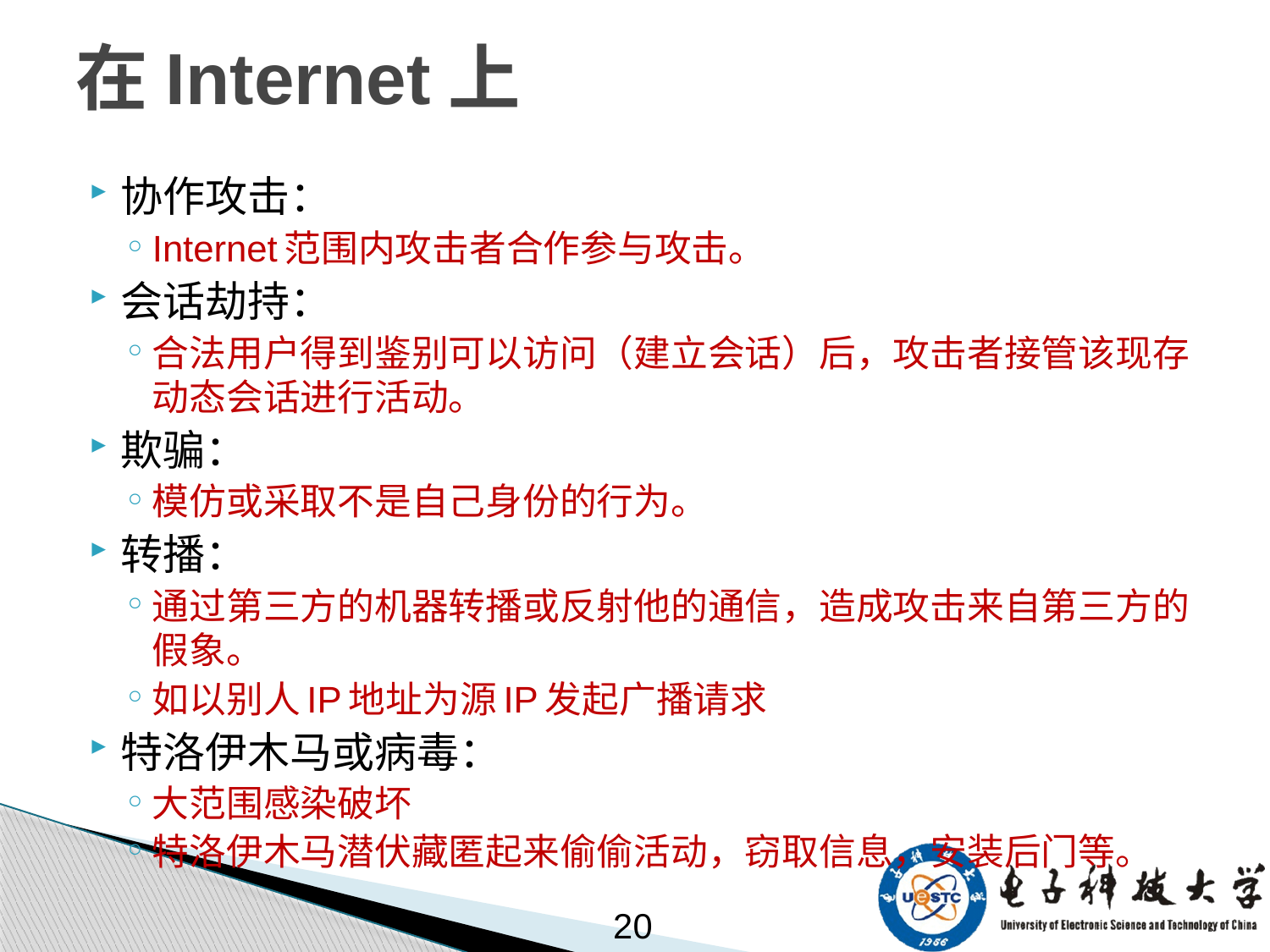

# 在Internet上
协作攻击：
Internet范围内攻击者合作参与攻击。
会话劫持：
合法用户得到鉴别可以访问（建立会话）后，攻击者接管该现存动态会话进行活动。
欺骗：
模仿或采取不是自己身份的行为。
转播：
通过第三方的机器转播或反射他的通信，造成攻击来自第三方的假象。
如以别人IP地址为源IP发起广播请求
特洛伊木马或病毒：
大范围感染破坏
特洛伊木马潜伏藏匿起来偷偷活动，窃取信息，安装后门等。

20